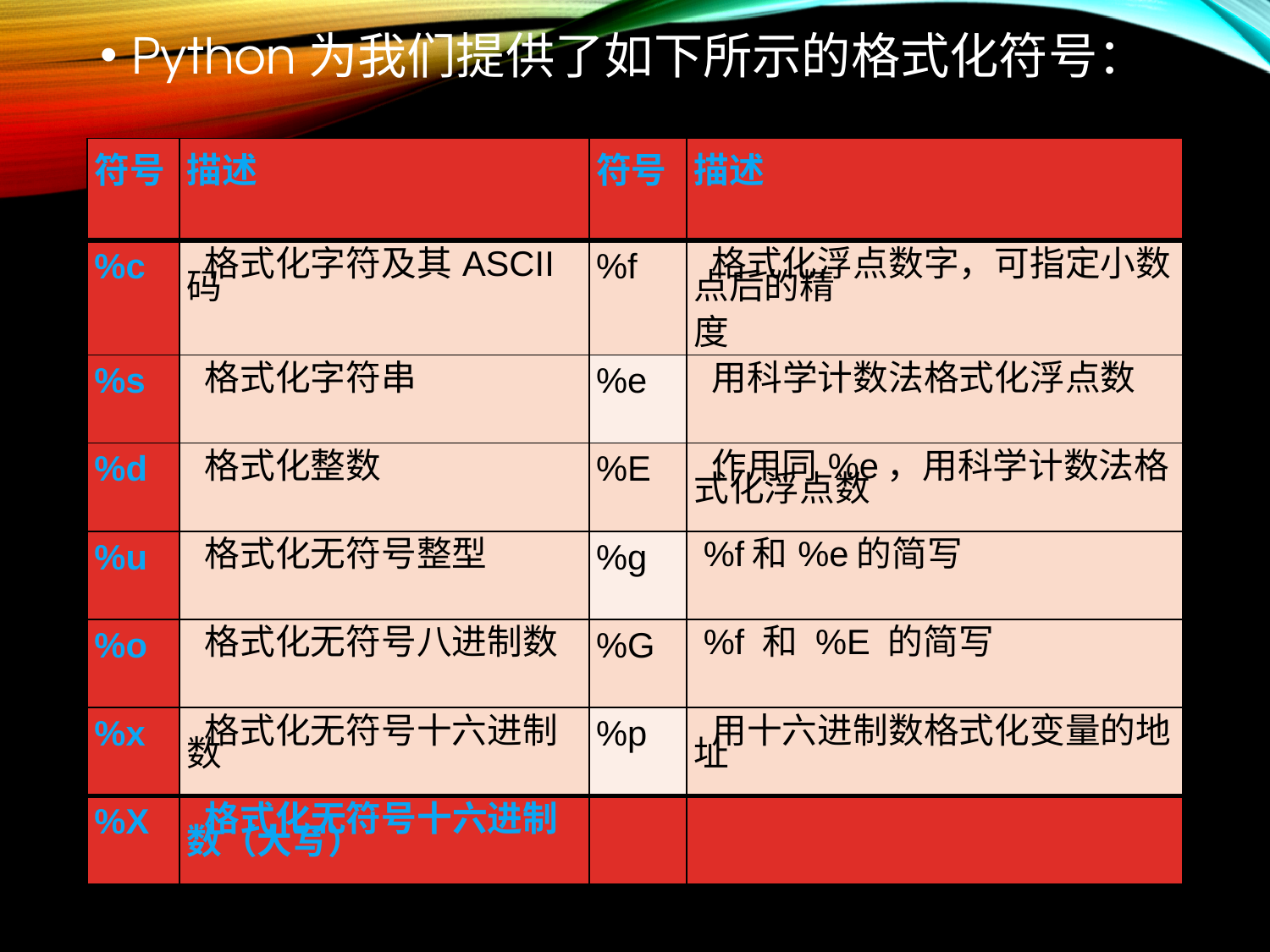

Python为我们提供了如下所示的格式化符号：

| 符号 | 描述 | 符号 | 描述 |
| --- | --- | --- | --- |
| %c | 格式化字符及其ASCII码 | %f | 格式化浮点数字，可指定小数点后的精 度 |
| %s | 格式化字符串 | %e | 用科学计数法格式化浮点数 |
| %d | 格式化整数 | %E | 作用同%e，用科学计数法格式化浮点数 |
| %u | 格式化无符号整型 | %g | %f和%e的简写 |
| %o | 格式化无符号八进制数 | %G | %f 和 %E 的简写 |
| %x | 格式化无符号十六进制数 | %p | 用十六进制数格式化变量的地址 |
| %X | 格式化无符号十六进制数（大写） |  |  |